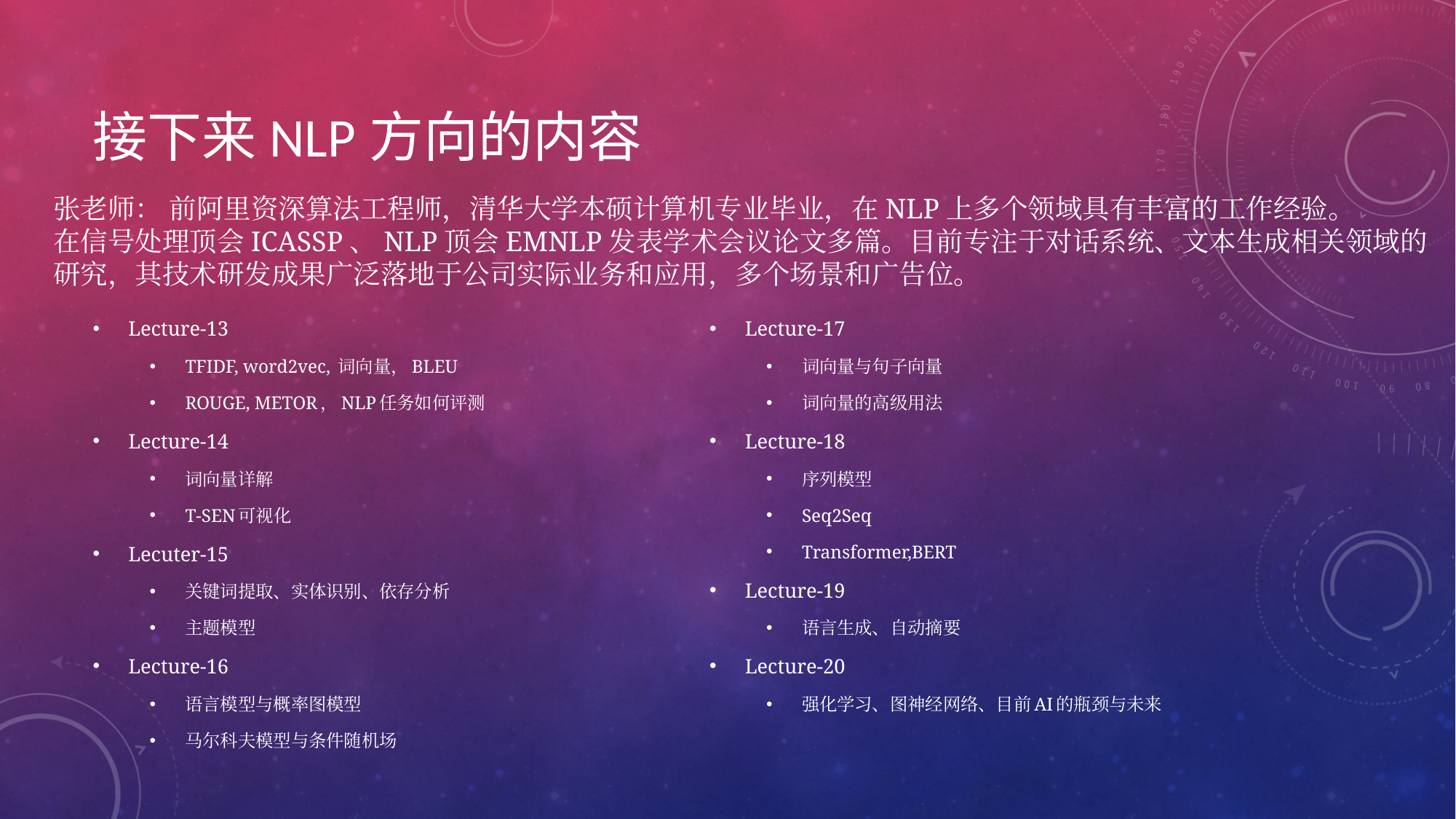

# 接下来NLP方向的内容
张老师： 前阿里资深算法工程师，清华大学本硕计算机专业毕业，在NLP上多个领域具有丰富的工作经验。
在信号处理顶会ICASSP、NLP顶会EMNLP发表学术会议论文多篇。目前专注于对话系统、文本生成相关领域的
研究，其技术研发成果广泛落地于公司实际业务和应用，多个场景和广告位。

Lecture-13
TFIDF, word2vec, 词向量，BLEU
ROUGE, METOR，NLP任务如何评测
Lecture-14
词向量详解
T-SEN可视化
Lecuter-15
关键词提取、实体识别、依存分析
主题模型
Lecture-16
语言模型与概率图模型
马尔科夫模型与条件随机场
Lecture-17
词向量与句子向量
词向量的高级用法
Lecture-18
序列模型
Seq2Seq
Transformer,BERT
Lecture-19
语言生成、自动摘要
Lecture-20
强化学习、图神经网络、目前AI的瓶颈与未来